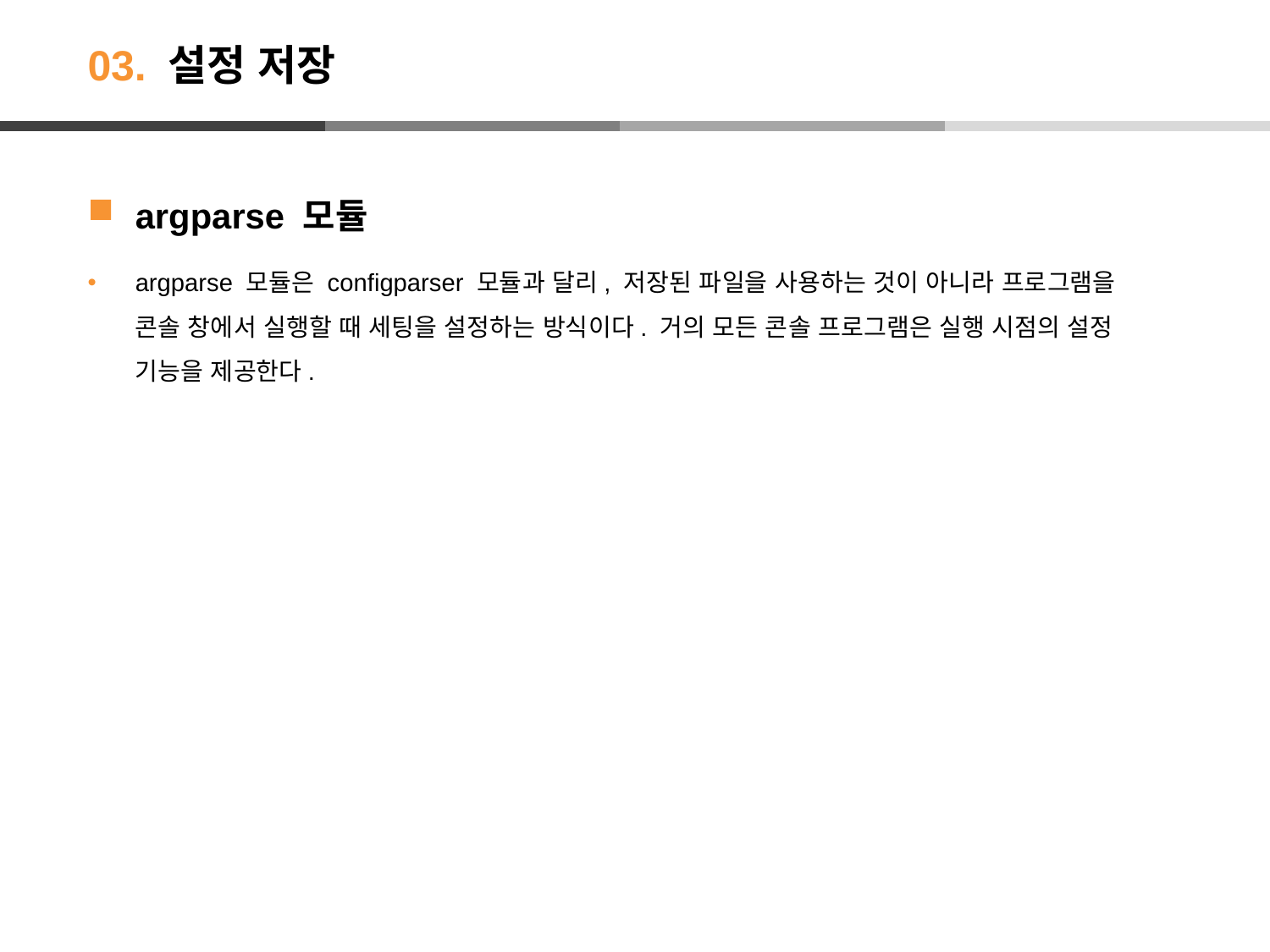

# 03. 설정 저장
argparse 모듈
argparse 모듈은 configparser 모듈과 달리, 저장된 파일을 사용하는 것이 아니라 프로그램을 콘솔 창에서 실행할 때 세팅을 설정하는 방식이다. 거의 모든 콘솔 프로그램은 실행 시점의 설정 기능을 제공한다.